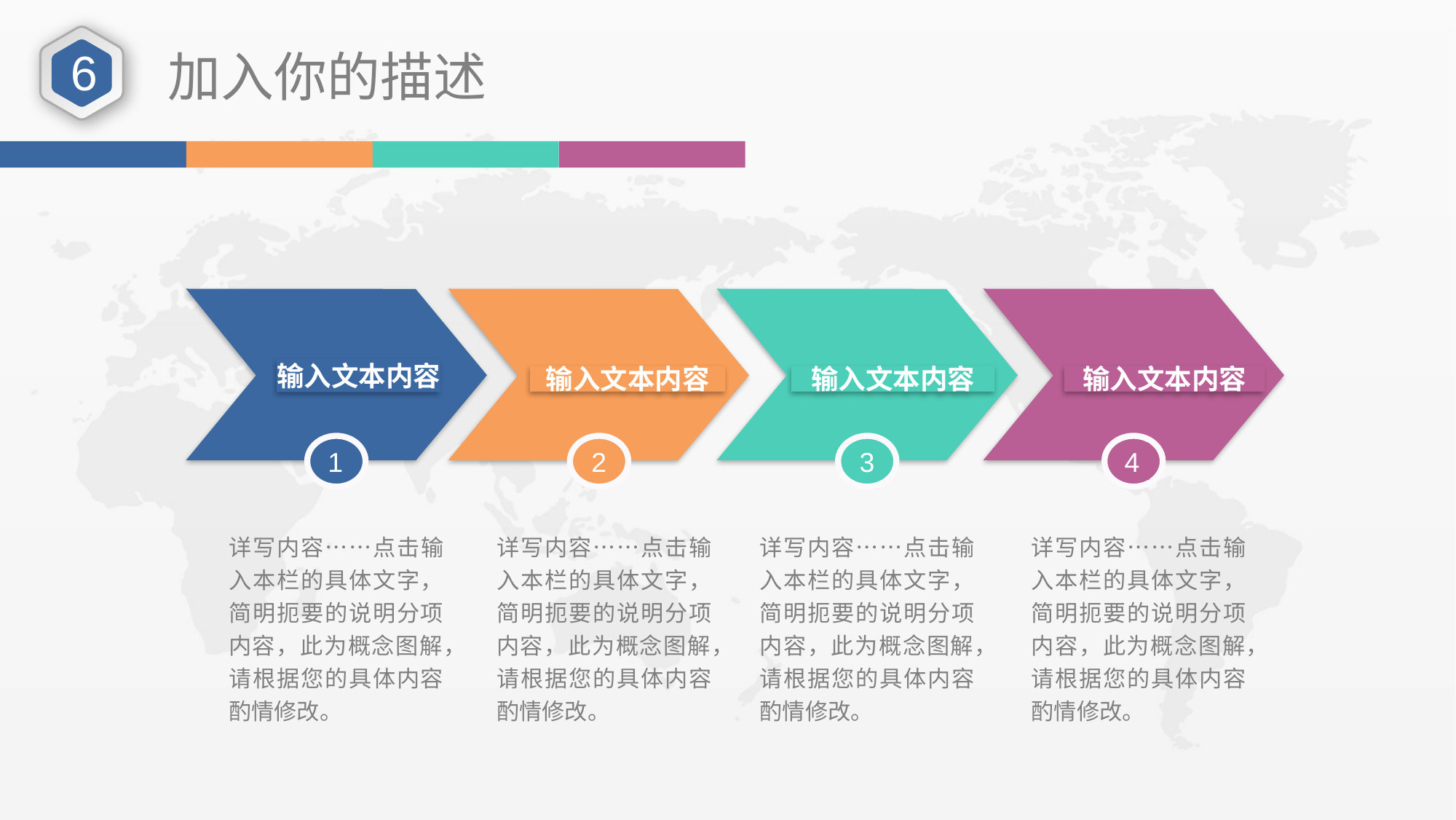

6

加入你的描述

输入文本内容

输入文本内容

输入文本内容

输入文本内容

1

2

3

4
详写内容……点击输入本栏的具体文字，简明扼要的说明分项内容，此为概念图解，请根据您的具体内容酌情修改。
详写内容……点击输入本栏的具体文字，简明扼要的说明分项内容，此为概念图解，请根据您的具体内容酌情修改。
详写内容……点击输入本栏的具体文字，简明扼要的说明分项内容，此为概念图解，请根据您的具体内容酌情修改。
详写内容……点击输入本栏的具体文字，简明扼要的说明分项内容，此为概念图解，请根据您的具体内容酌情修改。